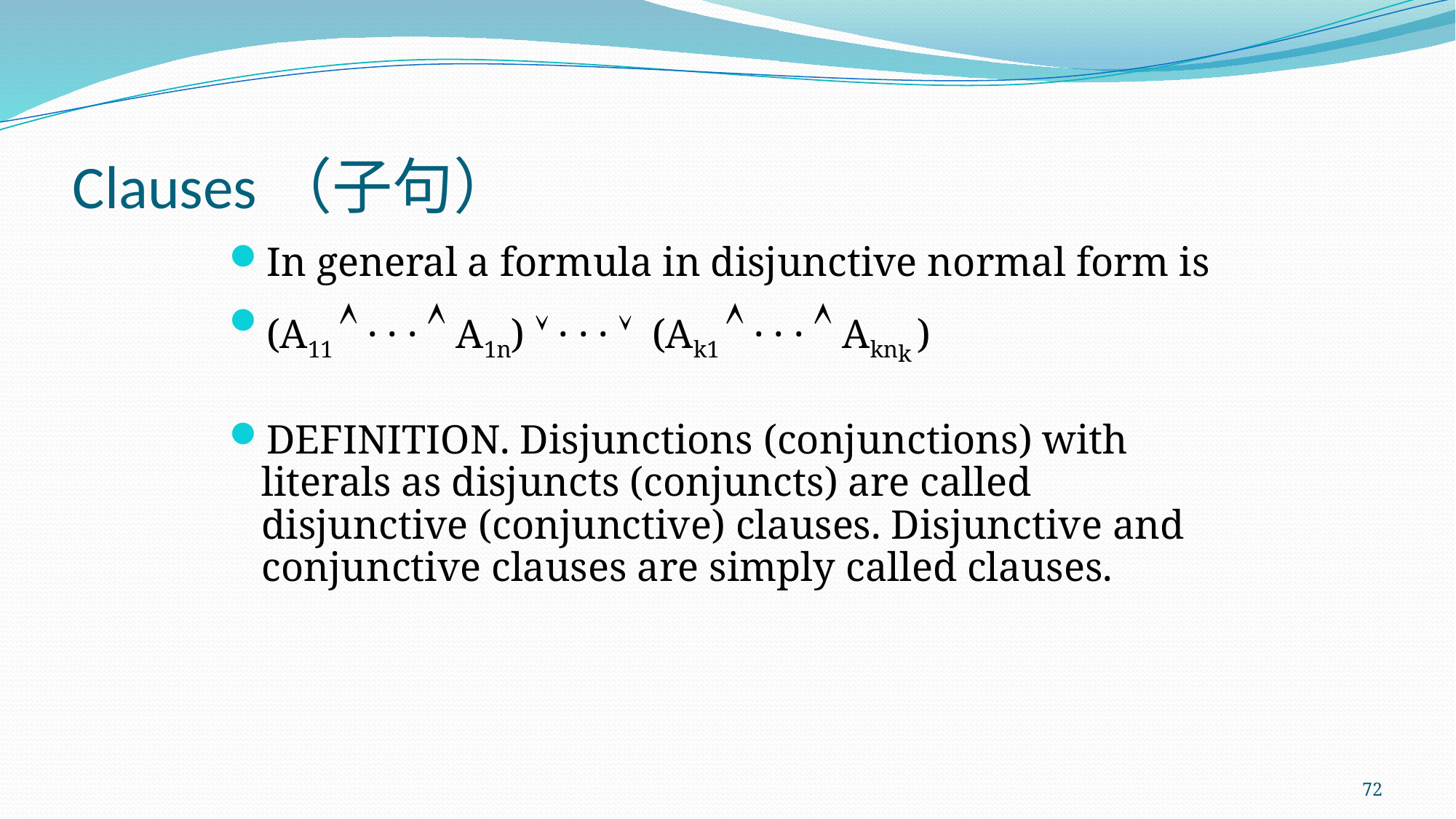

# Clauses（子句）
In general a formula in disjunctive normal form is
(A11 ∧ · · · ∧ A1n) ∨ · · · ∨  (Ak1 ∧ · · · ∧ Aknk )

DEFINITION. Disjunctions (conjunctions) with literals as disjuncts (conjuncts) are called disjunctive (conjunctive) clauses. Disjunctive and conjunctive clauses are simply called clauses.
72